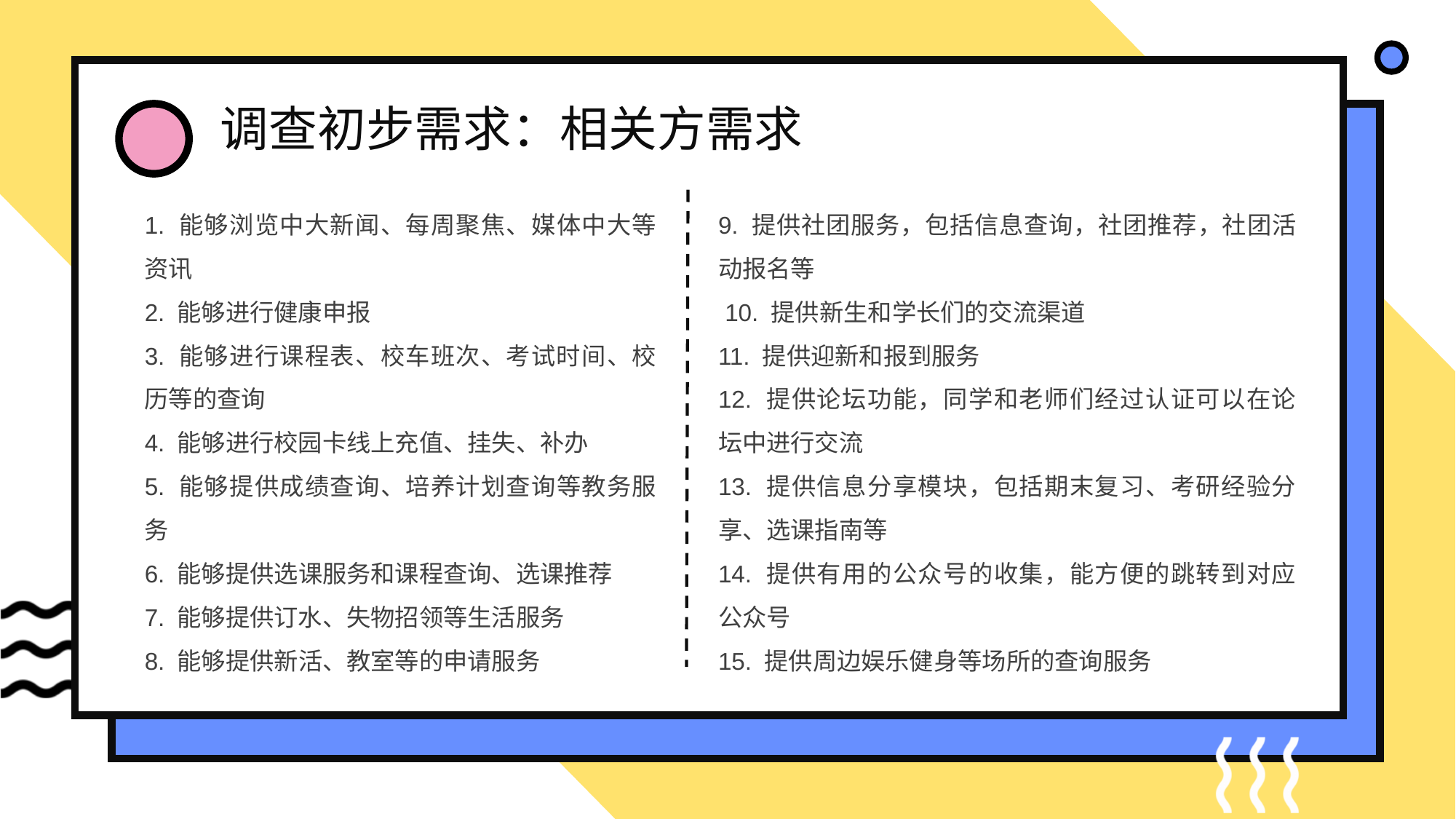

调查初步需求：相关方需求
1. 能够浏览中大新闻、每周聚焦、媒体中大等资讯
2. 能够进行健康申报
3. 能够进行课程表、校车班次、考试时间、校历等的查询
4. 能够进行校园卡线上充值、挂失、补办
5. 能够提供成绩查询、培养计划查询等教务服务
6. 能够提供选课服务和课程查询、选课推荐
7. 能够提供订水、失物招领等生活服务
8. 能够提供新活、教室等的申请服务

9. 提供社团服务，包括信息查询，社团推荐，社团活动报名等
 10. 提供新生和学长们的交流渠道
11. 提供迎新和报到服务
12. 提供论坛功能，同学和老师们经过认证可以在论坛中进行交流
13. 提供信息分享模块，包括期末复习、考研经验分享、选课指南等
14. 提供有用的公众号的收集，能方便的跳转到对应公众号
15. 提供周边娱乐健身等场所的查询服务